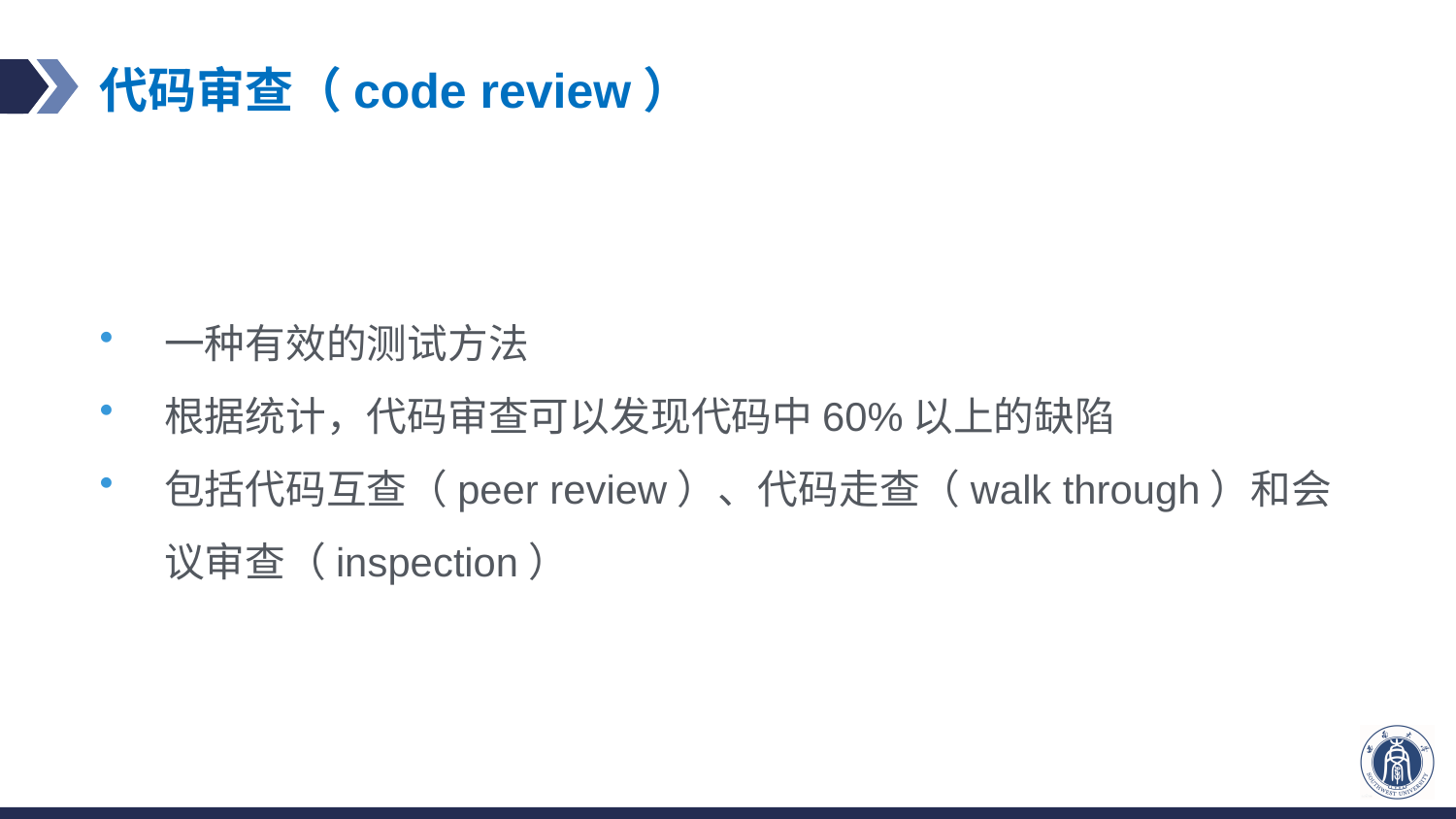

# 代码审查（code review）
一种有效的测试方法
根据统计，代码审查可以发现代码中60%以上的缺陷
包括代码互查（peer review）、代码走查（walk through）和会议审查（inspection）